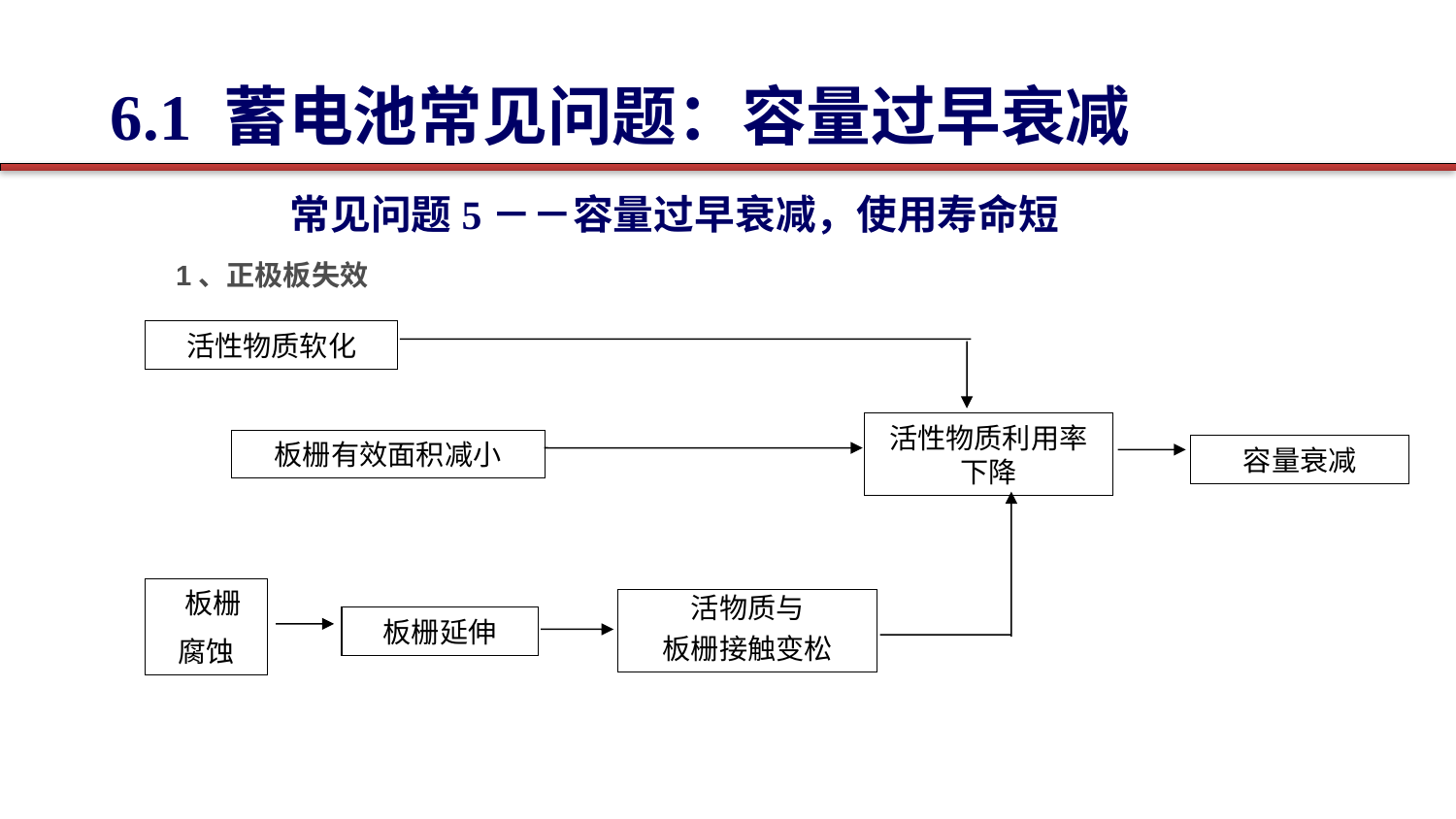

6.1 蓄电池常见问题：容量过早衰减

常见问题5－－容量过早衰减，使用寿命短
1、正极板失效
活性物质软化

板栅有效面积减小
容量衰减

 板栅
腐蚀
活物质与
板栅接触变松
板栅延伸

活性物质利用率下降